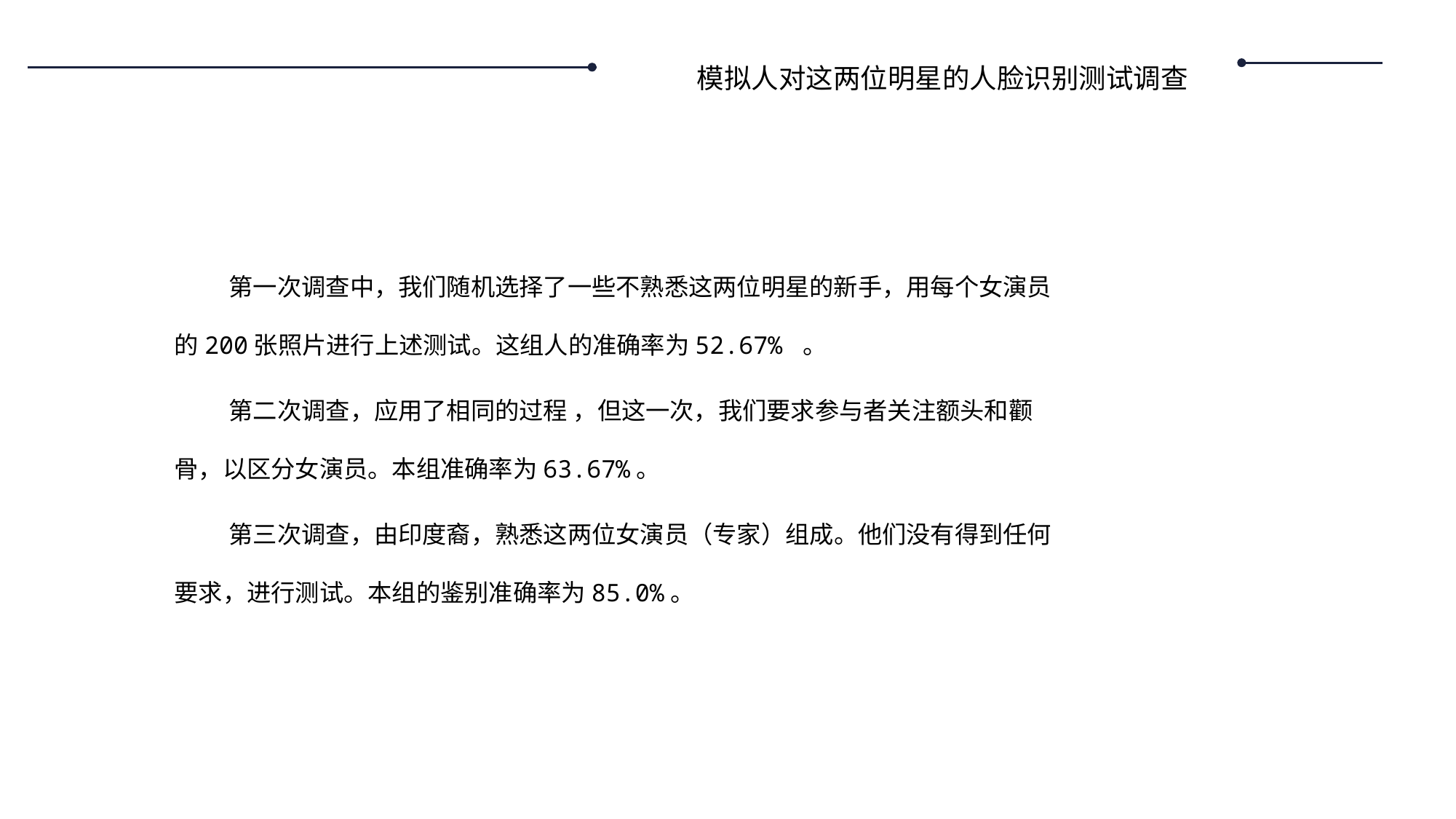

模拟人对这两位明星的人脸识别测试调查

第一次调查中，我们随机选择了一些不熟悉这两位明星的新手，用每个女演员的200张照片进行上述测试。这组人的准确率为52.67% 。
第二次调查，应用了相同的过程 ，但这一次，我们要求参与者关注额头和颧骨，以区分女演员。本组准确率为63.67%。
第三次调查，由印度裔，熟悉这两位女演员（专家）组成。他们没有得到任何要求，进行测试。本组的鉴别准确率为85.0%。